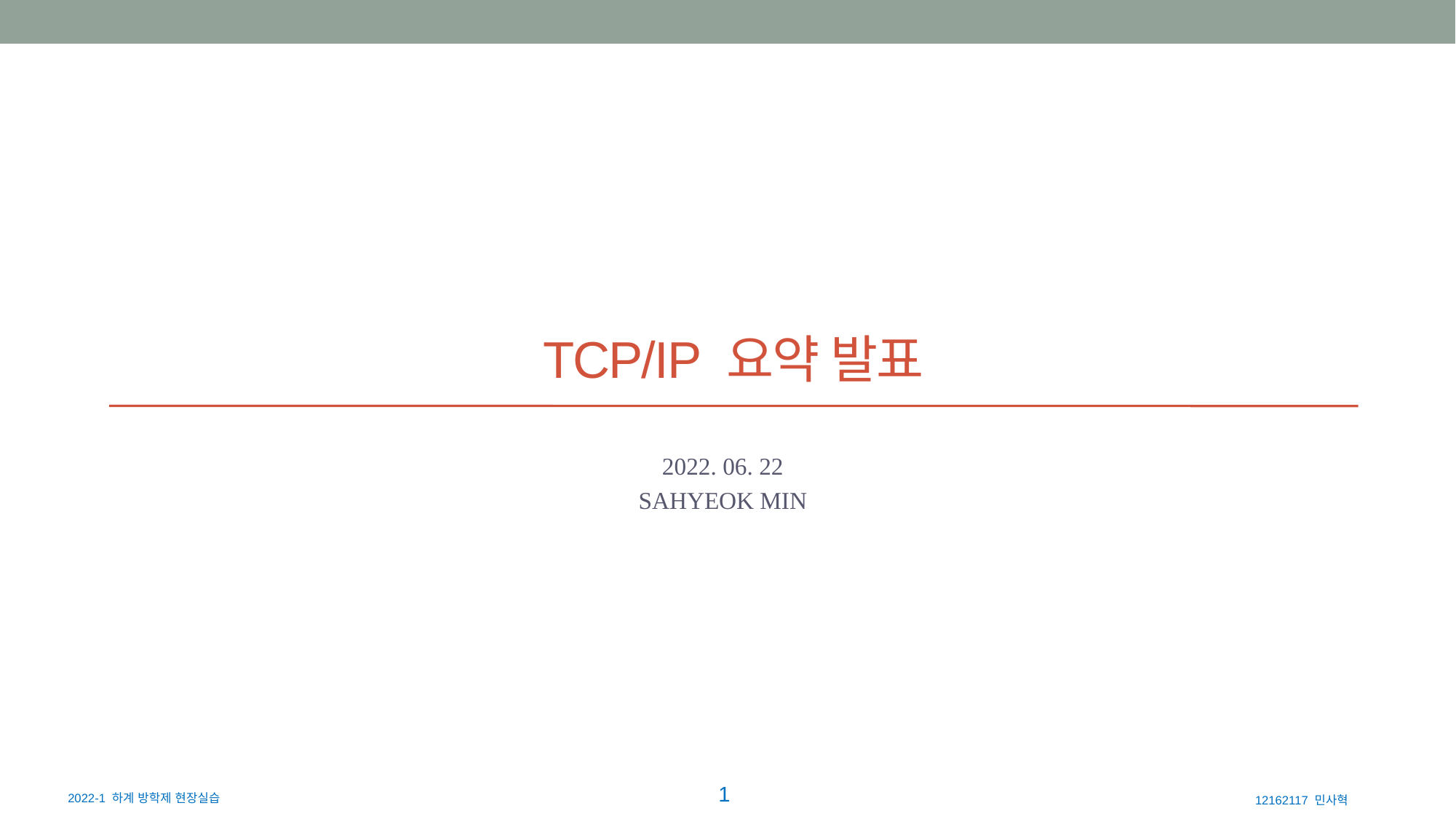

# TCP/IP 요약 발표
2022. 06. 22
SAHYEOK MIN